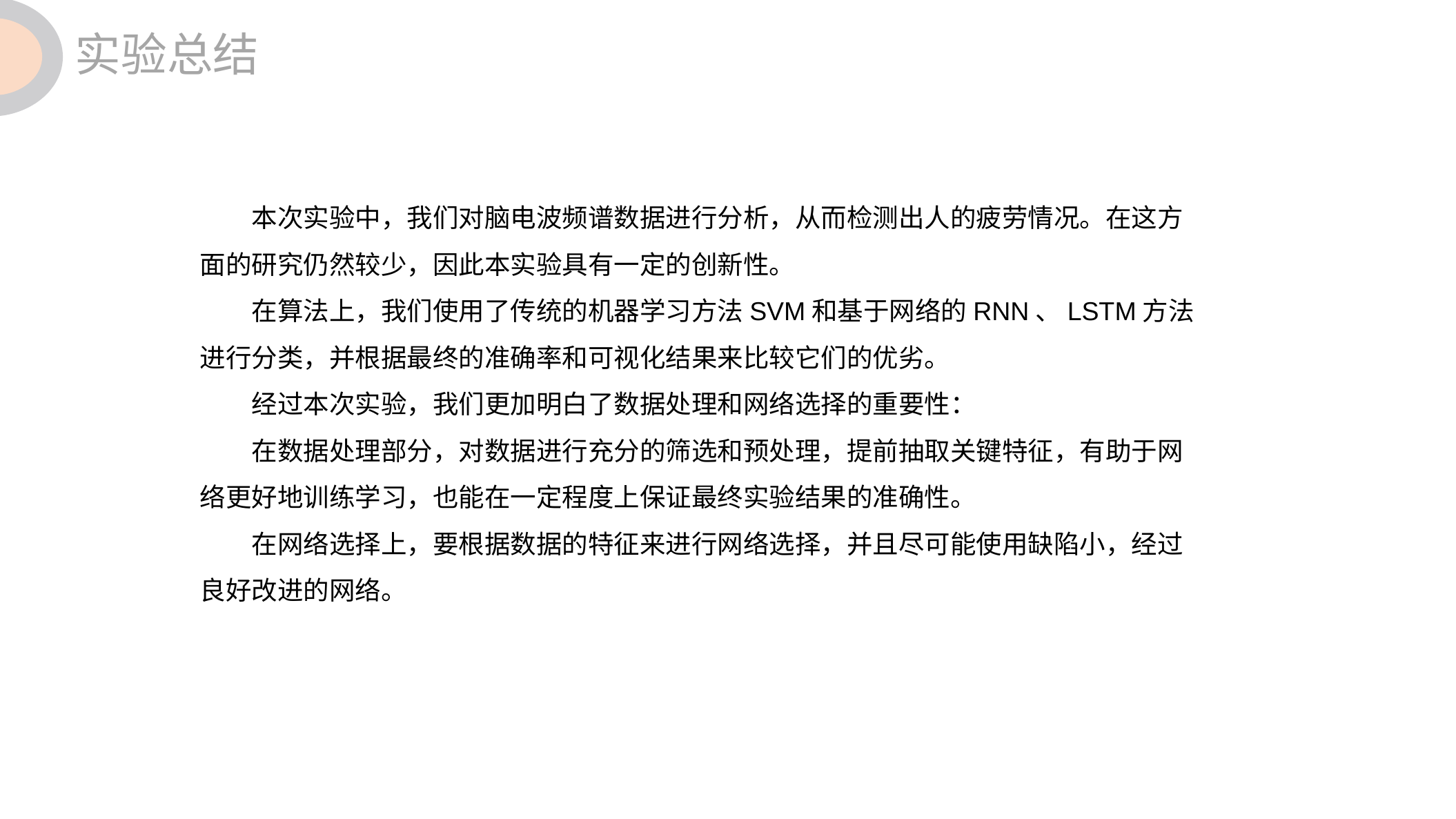

实验总结

本次实验中，我们对脑电波频谱数据进行分析，从而检测出人的疲劳情况。在这方面的研究仍然较少，因此本实验具有一定的创新性。
在算法上，我们使用了传统的机器学习方法SVM和基于网络的RNN、LSTM方法进行分类，并根据最终的准确率和可视化结果来比较它们的优劣。
经过本次实验，我们更加明白了数据处理和网络选择的重要性：
在数据处理部分，对数据进行充分的筛选和预处理，提前抽取关键特征，有助于网络更好地训练学习，也能在一定程度上保证最终实验结果的准确性。
在网络选择上，要根据数据的特征来进行网络选择，并且尽可能使用缺陷小，经过良好改进的网络。